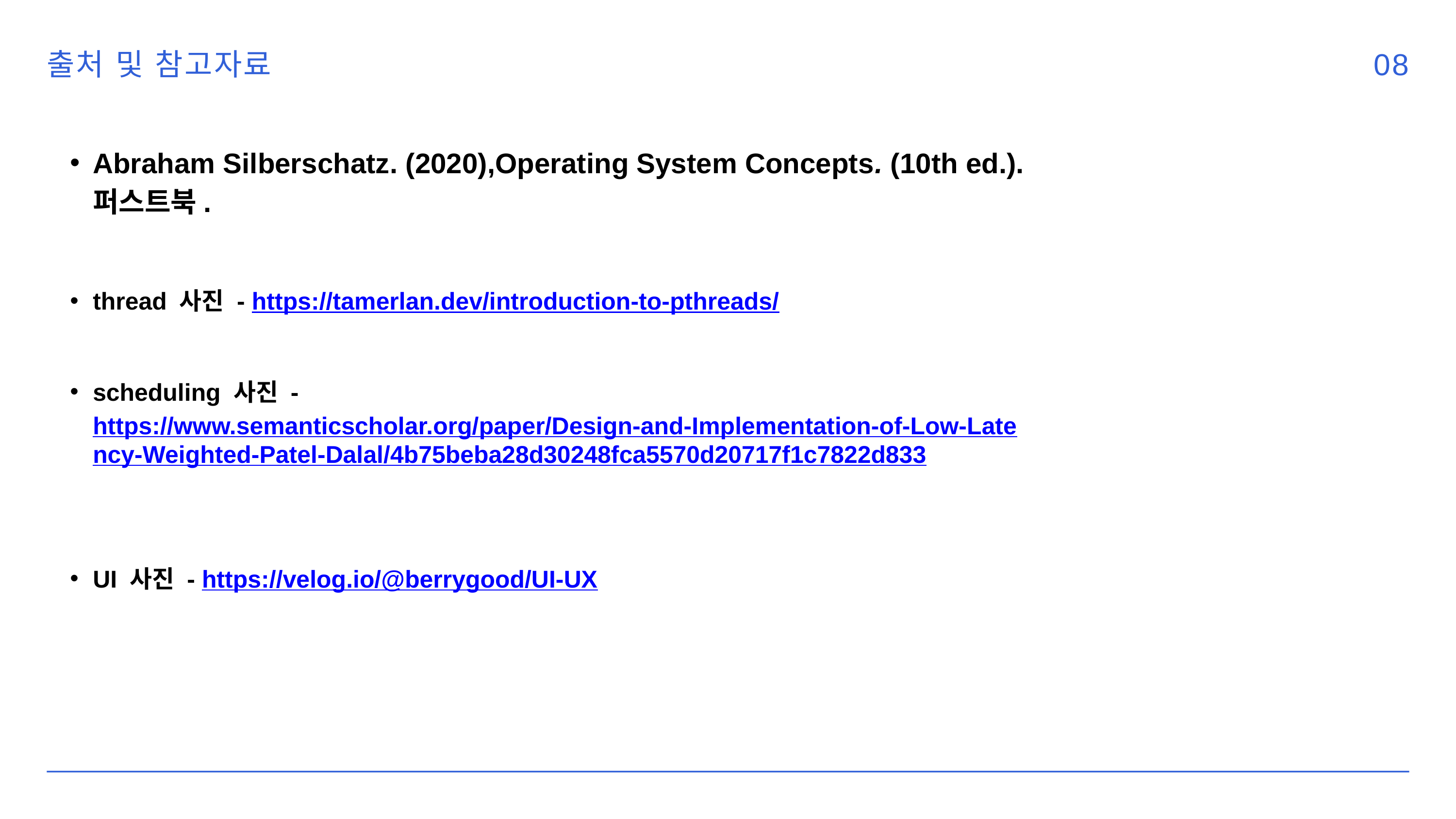

출처 및 참고자료

08
Abraham Silberschatz. (2020),Operating System Concepts. (10th ed.).퍼스트북.

thread 사진 - https://tamerlan.dev/introduction-to-pthreads/

scheduling 사진 - https://www.semanticscholar.org/paper/Design-and-Implementation-of-Low-Latency-Weighted-Patel-Dalal/4b75beba28d30248fca5570d20717f1c7822d833

UI 사진 - https://velog.io/@berrygood/UI-UX